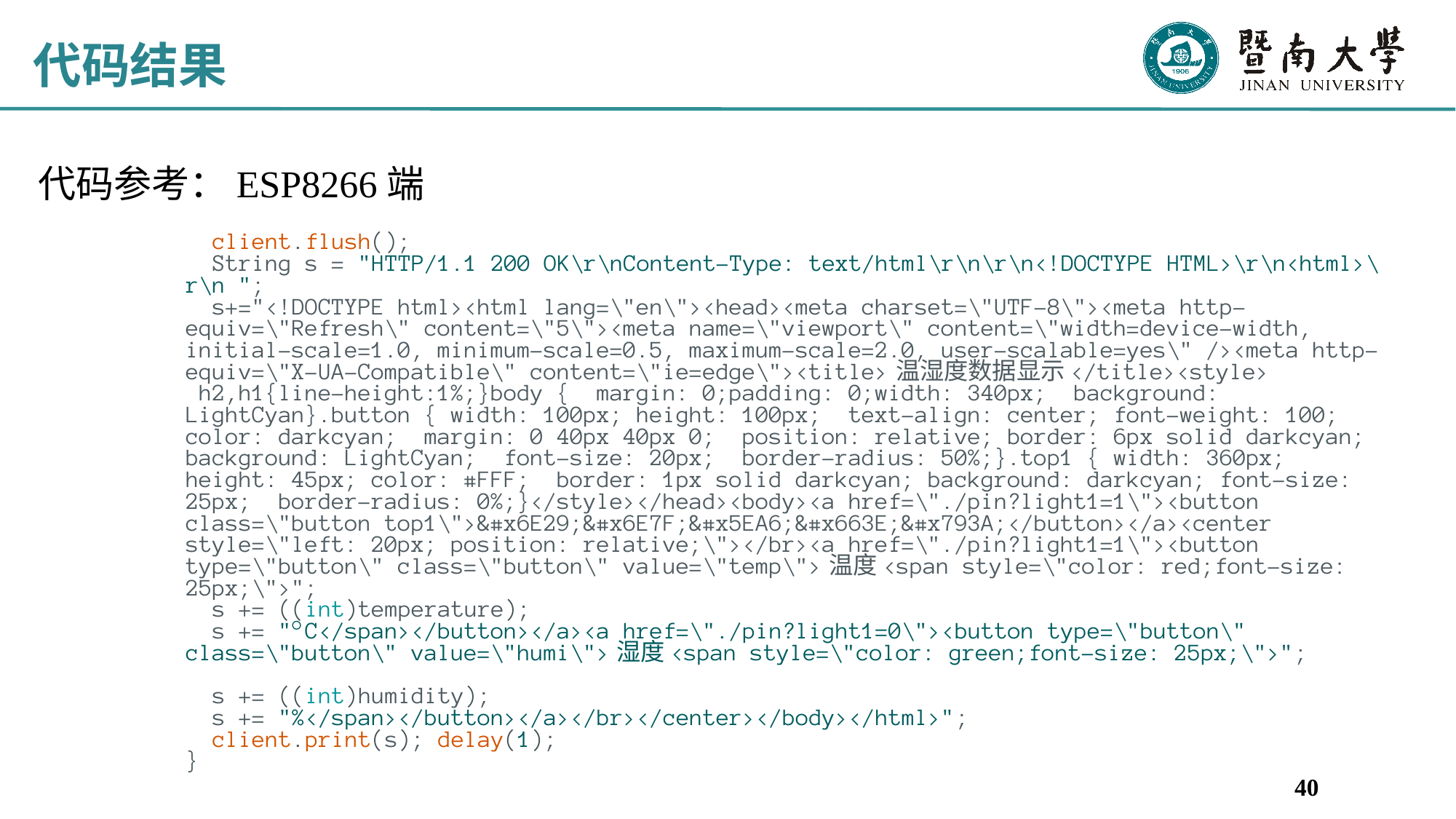

# 代码结果

代码参考：ESP8266端

  client.flush();
  String s = "HTTP/1.1 200 OK\r\nContent-Type: text/html\r\n\r\n<!DOCTYPE HTML>\r\n<html>\r\n ";
  s+="<!DOCTYPE html><html lang=\"en\"><head><meta charset=\"UTF-8\"><meta http-equiv=\"Refresh\" content=\"5\"><meta name=\"viewport\" content=\"width=device-width, initial-scale=1.0, minimum-scale=0.5, maximum-scale=2.0, user-scalable=yes\" /><meta http-equiv=\"X-UA-Compatible\" content=\"ie=edge\"><title>温湿度数据显示</title><style>  h2,h1{line-height:1%;}body {  margin: 0;padding: 0;width: 340px;  background: LightCyan}.button { width: 100px; height: 100px;  text-align: center; font-weight: 100; color: darkcyan;  margin: 0 40px 40px 0;  position: relative; border: 6px solid darkcyan; background: LightCyan;  font-size: 20px;  border-radius: 50%;}.top1 { width: 360px; height: 45px; color: #FFF;  border: 1px solid darkcyan; background: darkcyan; font-size: 25px;  border-radius: 0%;}</style></head><body><a href=\"./pin?light1=1\"><button class=\"button top1\">&#x6E29;&#x6E7F;&#x5EA6;&#x663E;&#x793A;</button></a><center style=\"left: 20px; position: relative;\"></br><a href=\"./pin?light1=1\"><button type=\"button\" class=\"button\" value=\"temp\">温度<span style=\"color: red;font-size: 25px;\">";
  s += ((int)temperature);
  s += "°C</span></button></a><a href=\"./pin?light1=0\"><button type=\"button\" class=\"button\" value=\"humi\">湿度<span style=\"color: green;font-size: 25px;\">";

  s += ((int)humidity);
  s += "%</span></button></a></br></center></body></html>";
  client.print(s); delay(1);
}